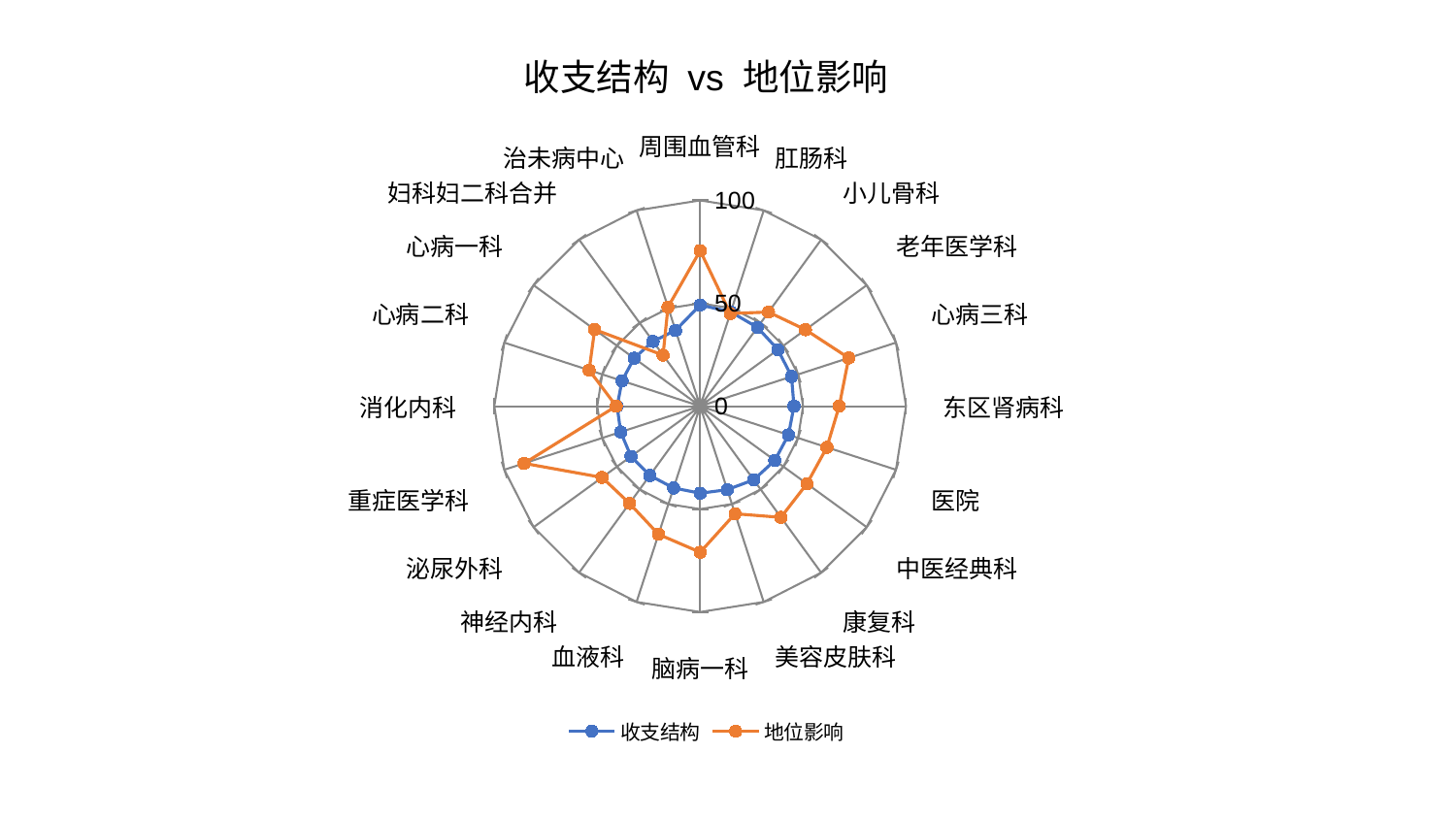

### Chart: 收支结构 vs 地位影响

| Category | 收支结构 | 地位影响 |
|---|---|---|
| 周围血管科 | 49.17870386800844 | 75.57495951513887 |
| 肛肠科 | 48.1761320613123 | 47.37202111408549 |
| 小儿骨科 | 47.345311594841526 | 56.50536194168286 |
| 老年医学科 | 46.74094434122343 | 63.242107114210626 |
| 心病三科 | 46.674918378772084 | 75.8788129660545 |
| 东区肾病科 | 45.590736420961974 | 67.54300844073408 |
| 医院 | 45.12190083528947 | 64.72426653640106 |
| 中医经典科 | 44.840212345838225 | 64.10905188838431 |
| 康复科 | 44.25195963125913 | 66.77294279355405 |
| 美容皮肤科 | 42.67550332474629 | 54.949902096384825 |
| 脑病一科 | 42.296864671971626 | 70.99075482153381 |
| 血液科 | 41.78324089798935 | 65.46227601020837 |
| 神经内科 | 41.60926365399533 | 58.38262151015163 |
| 泌尿外科 | 41.52738914233885 | 58.88845661453541 |
| 重症医学科 | 40.60107044076259 | 89.9173543248089 |
| 消化内科 | 40.33176117972464 | 40.78051908419087 |
| 心病二科 | 39.906932491018544 | 56.69460219695734 |
| 心病一科 | 39.64939481956954 | 63.34206501811784 |
| 妇科妇二科合并 | 38.93839783758429 | 30.6687056288855 |
| 治未病中心 | 38.72789884101734 | 50.62872542377399 |
32